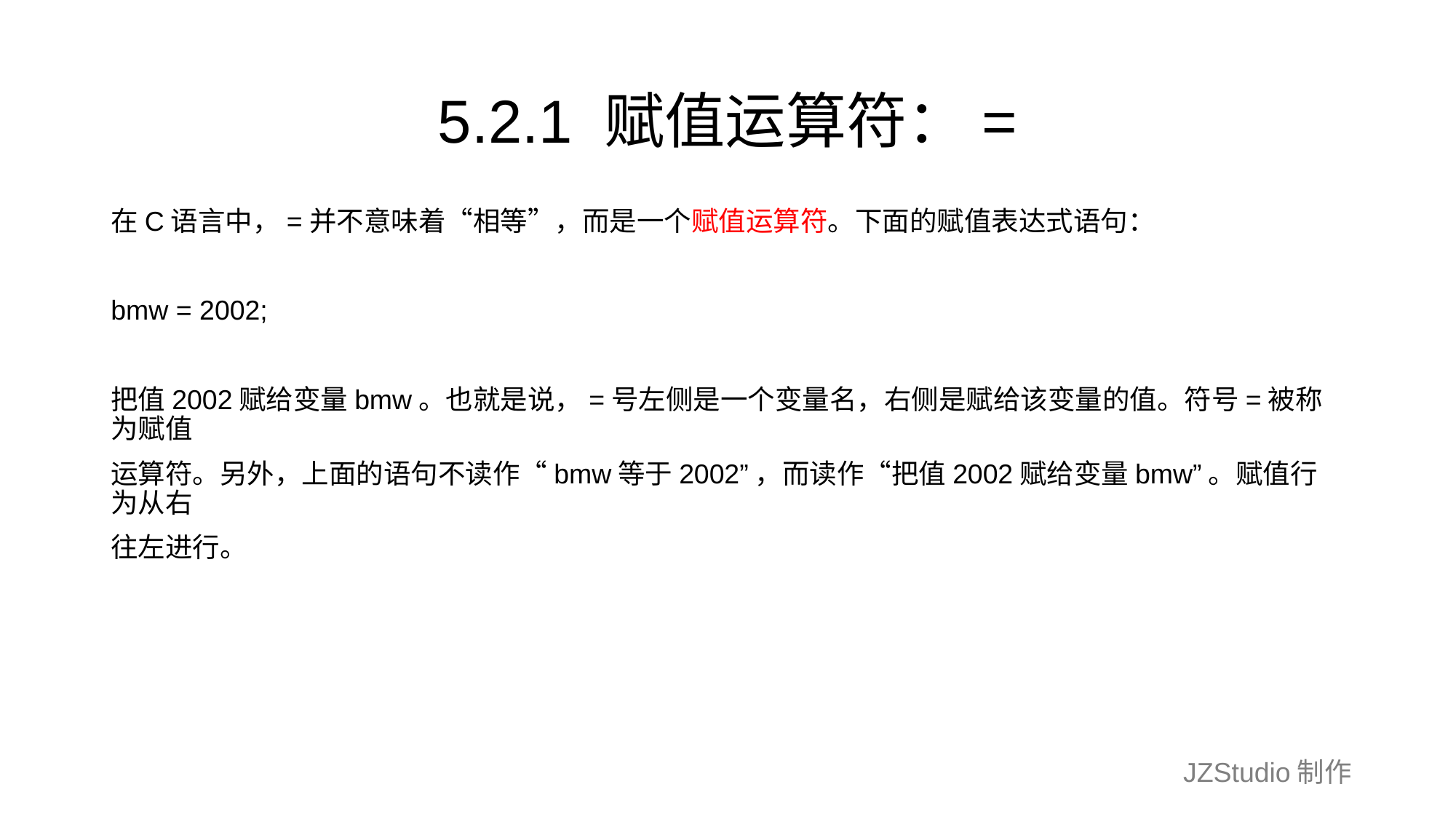

# 5.2.1 赋值运算符：=
在C语言中，=并不意味着“相等”，而是一个赋值运算符。下面的赋值表达式语句：

bmw = 2002;

把值2002赋给变量bmw。也就是说，=号左侧是一个变量名，右侧是赋给该变量的值。符号=被称为赋值
运算符。另外，上面的语句不读作“bmw等于2002”，而读作“把值2002赋给变量bmw”。赋值行为从右
往左进行。